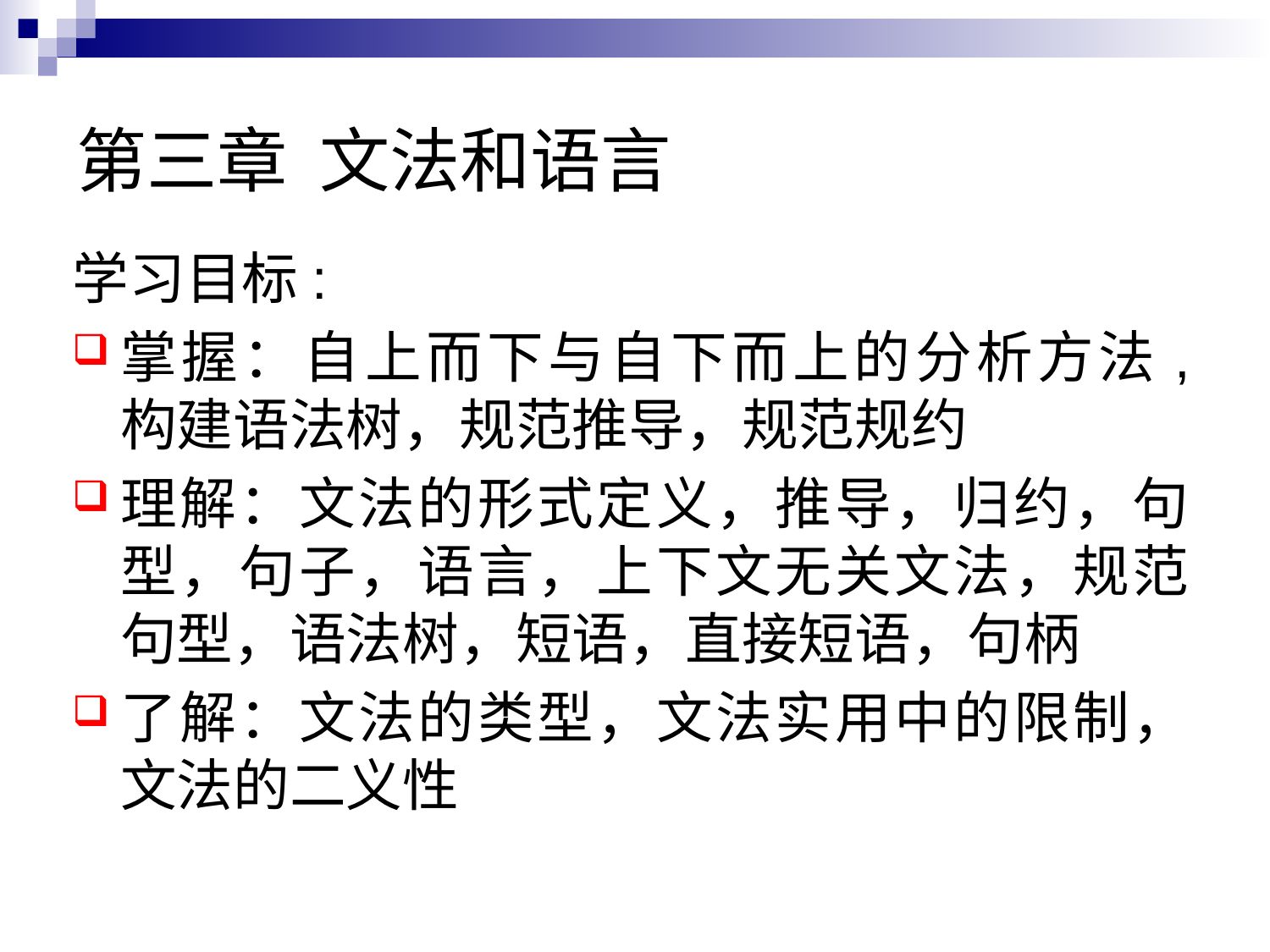

# 第三章  文法和语言
学习目标:
掌握：自上而下与自下而上的分析方法, 构建语法树，规范推导，规范规约
理解：文法的形式定义，推导，归约，句型，句子，语言，上下文无关文法，规范句型，语法树，短语，直接短语，句柄
了解：文法的类型，文法实用中的限制，文法的二义性